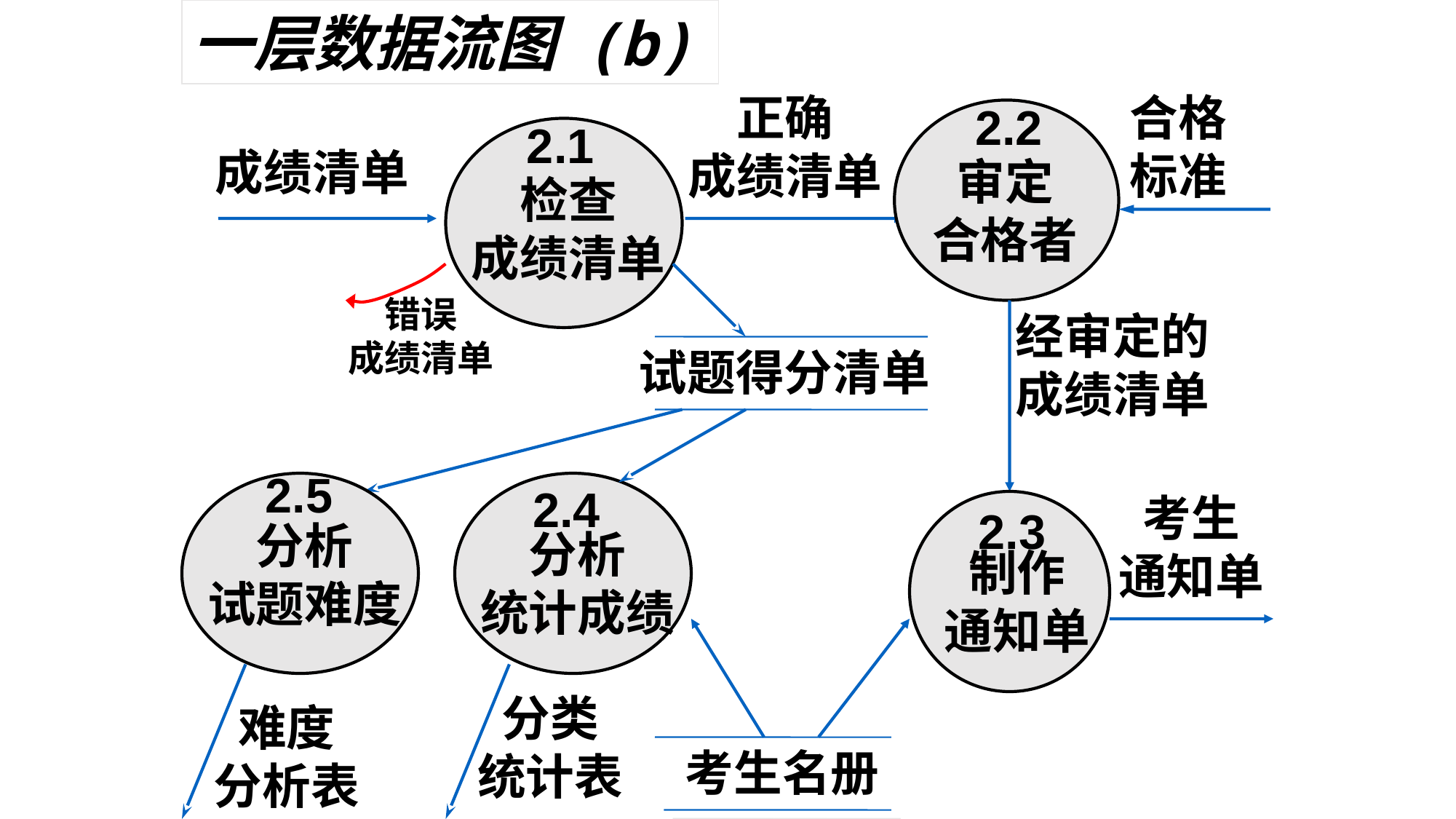

一层数据流图 (b)
正确
成绩清单
合格
标准
2.2

2.1

成绩清单
审定
合格者
检查
成绩清单

错误
成绩清单
经审定的
成绩清单

试题得分清单

2.5

2.4
考生
通知单

2.3
分析
试题难度
分析
统计成绩
制作
通知单

分类
统计表
难度
分析表

考生名册